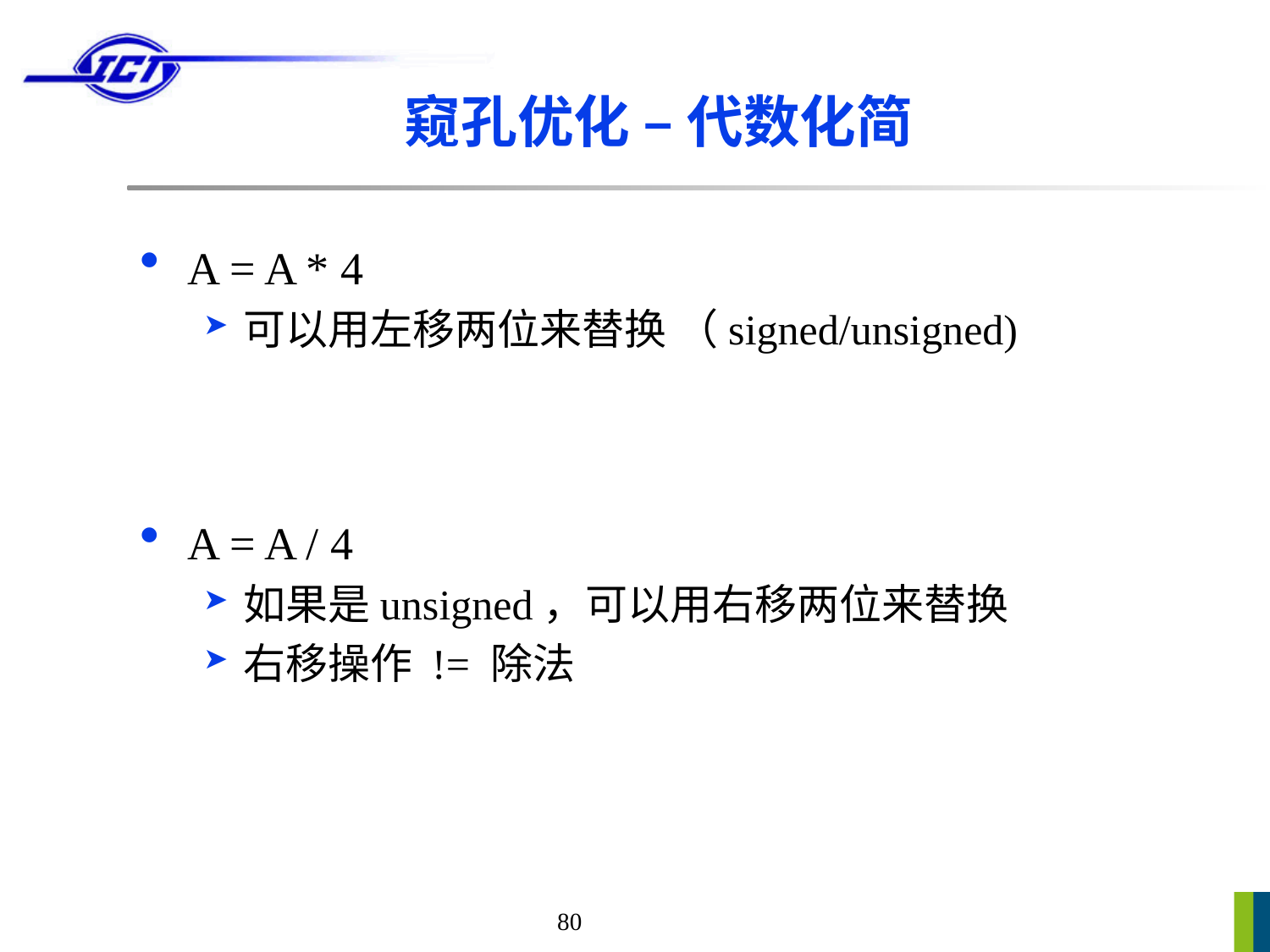

# 窥孔优化 – 代数化简
A = A * 4
可以用左移两位来替换 （signed/unsigned)

A = A / 4
如果是unsigned，可以用右移两位来替换
右移操作 != 除法